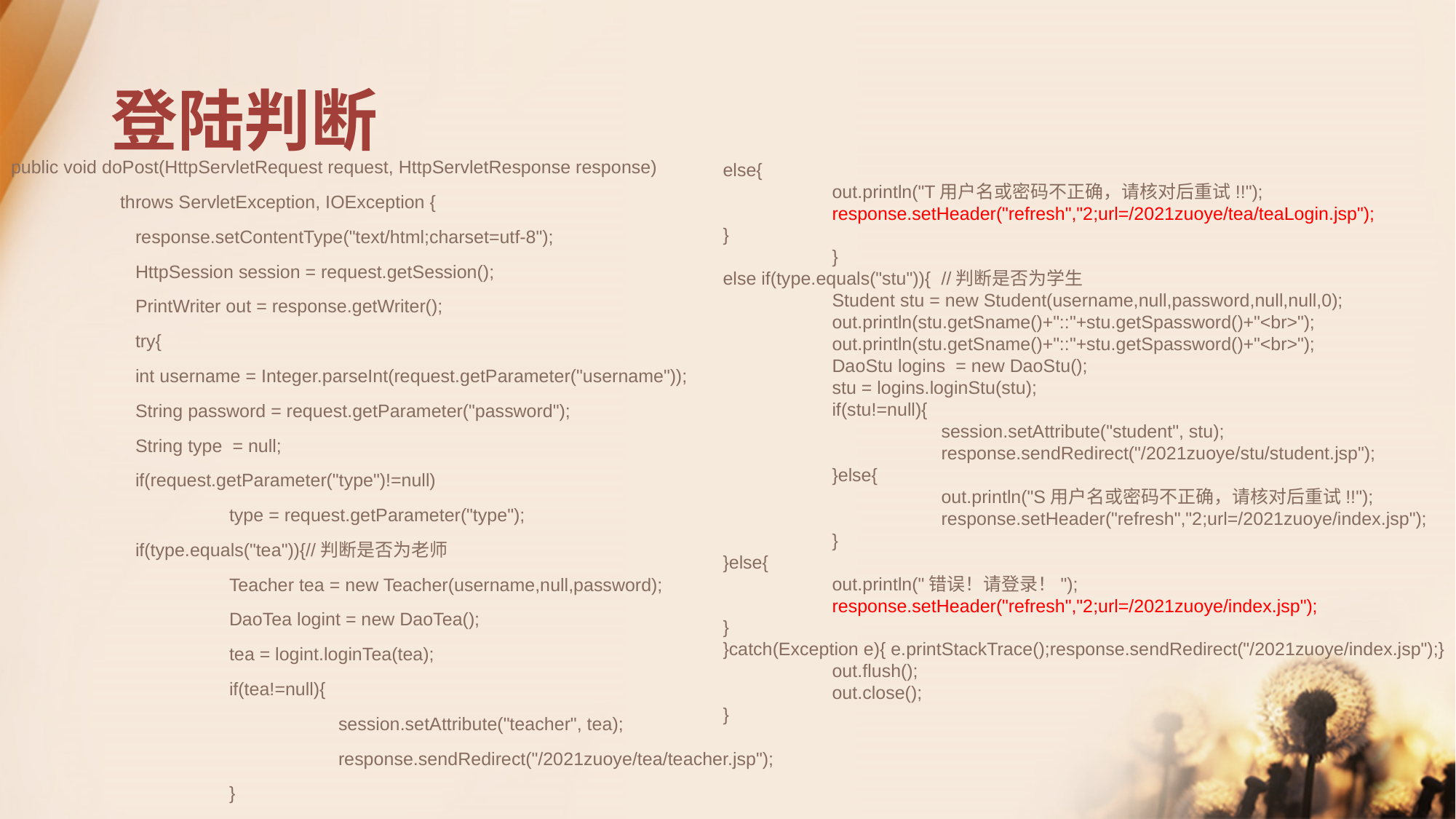

# 登陆判断
public void doPost(HttpServletRequest request, HttpServletResponse response)
	throws ServletException, IOException {
	   response.setContentType("text/html;charset=utf-8");
	   HttpSession session = request.getSession();
	   PrintWriter out = response.getWriter();
	   try{
	   int username = Integer.parseInt(request.getParameter("username"));
	   String password = request.getParameter("password");
	   String type  = null;
	   if(request.getParameter("type")!=null)
	   	type = request.getParameter("type");
	   if(type.equals("tea")){//判断是否为老师
		Teacher tea = new Teacher(username,null,password);
		DaoTea logint = new DaoTea();
		tea = logint.loginTea(tea);
		if(tea!=null){
			session.setAttribute("teacher", tea);
			response.sendRedirect("/2021zuoye/tea/teacher.jsp");
		}
else{
	out.println("T用户名或密码不正确，请核对后重试!!");
	response.setHeader("refresh","2;url=/2021zuoye/tea/teaLogin.jsp");
}
	}
else if(type.equals("stu")){	//判断是否为学生
	Student stu = new Student(username,null,password,null,null,0);
	out.println(stu.getSname()+"::"+stu.getSpassword()+"<br>");
	out.println(stu.getSname()+"::"+stu.getSpassword()+"<br>");
	DaoStu logins  = new DaoStu();
	stu = logins.loginStu(stu);
	if(stu!=null){
		session.setAttribute("student", stu);
		response.sendRedirect("/2021zuoye/stu/student.jsp");
	}else{
		out.println("S用户名或密码不正确，请核对后重试!!");
		response.setHeader("refresh","2;url=/2021zuoye/index.jsp");
	}
}else{
	out.println("错误！请登录！");
	response.setHeader("refresh","2;url=/2021zuoye/index.jsp");
}
}catch(Exception e){ e.printStackTrace();response.sendRedirect("/2021zuoye/index.jsp");}
	out.flush();
	out.close();
}